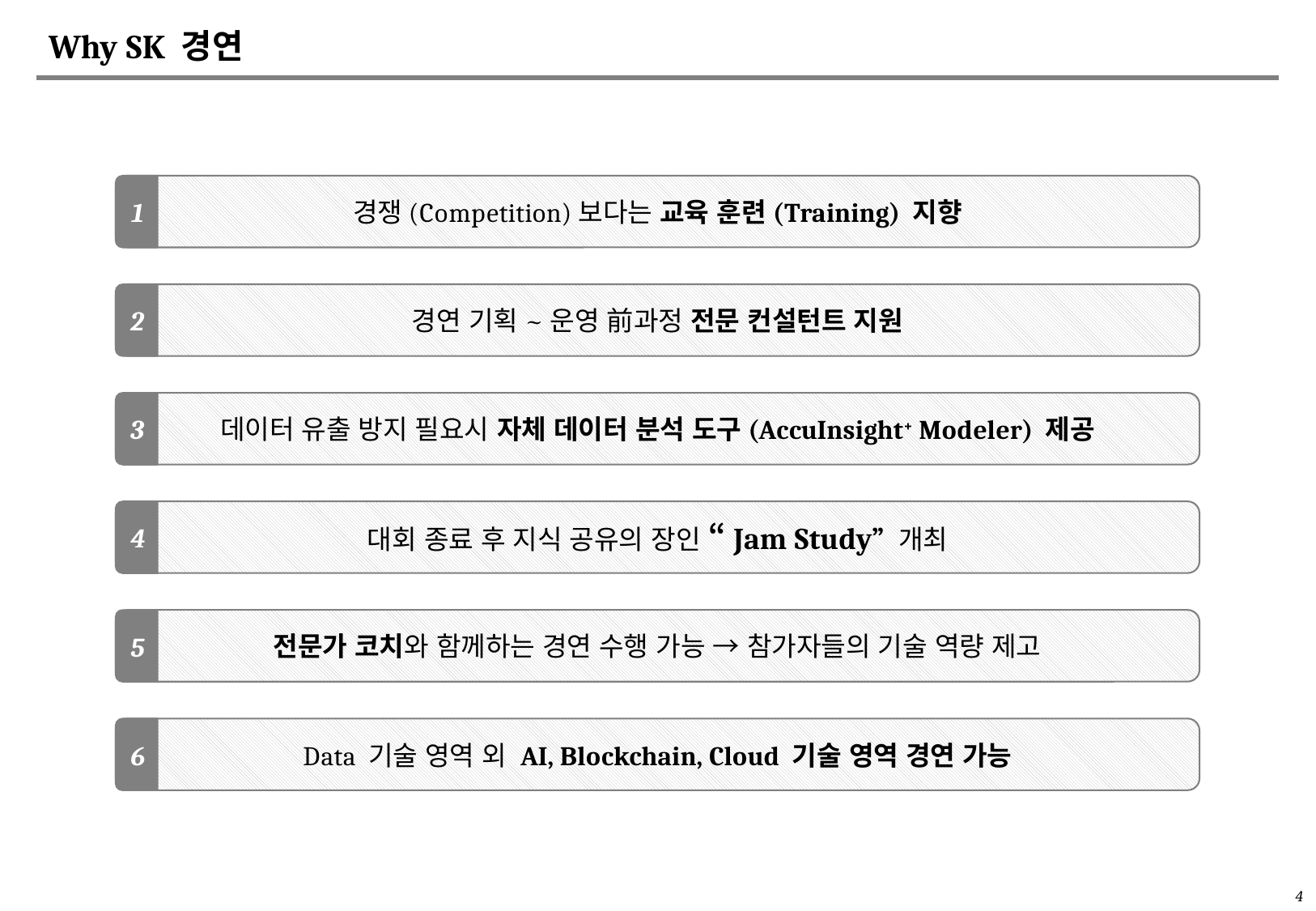

# Why SK 경연
경쟁(Competition)보다는 교육 훈련(Training) 지향
1
경연 기획~운영 前과정 전문 컨설턴트 지원
2
데이터 유출 방지 필요시 자체 데이터 분석 도구(AccuInsight+ Modeler) 제공
3
대회 종료 후 지식 공유의 장인 “Jam Study” 개최
4
전문가 코치와 함께하는 경연 수행 가능 → 참가자들의 기술 역량 제고
5
Data 기술 영역 외 AI, Blockchain, Cloud 기술 영역 경연 가능
6